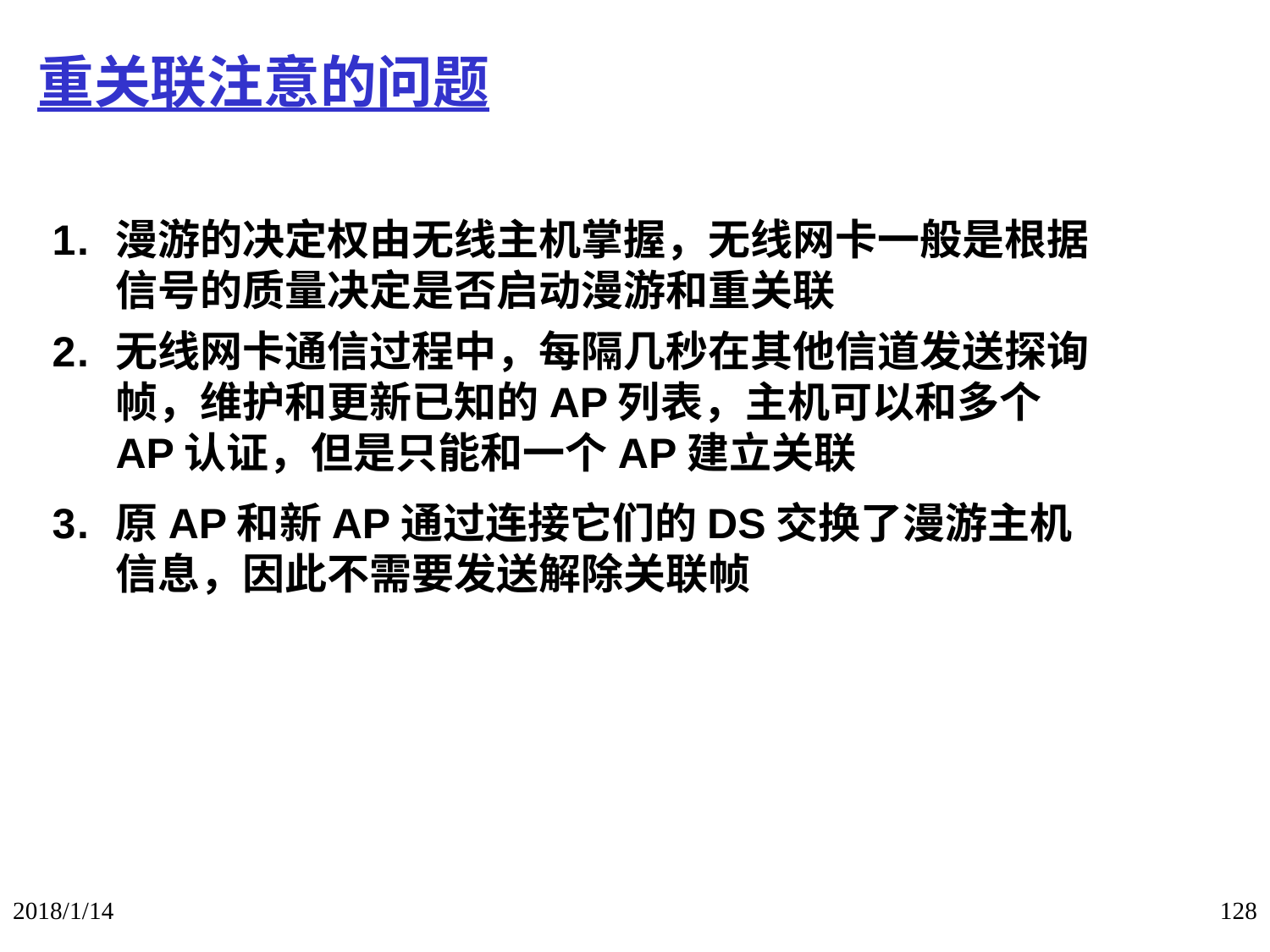

重关联注意的问题
漫游的决定权由无线主机掌握，无线网卡一般是根据信号的质量决定是否启动漫游和重关联
无线网卡通信过程中，每隔几秒在其他信道发送探询帧，维护和更新已知的AP列表，主机可以和多个AP认证，但是只能和一个AP建立关联
原AP和新AP通过连接它们的DS交换了漫游主机信息，因此不需要发送解除关联帧
2018/1/14
128